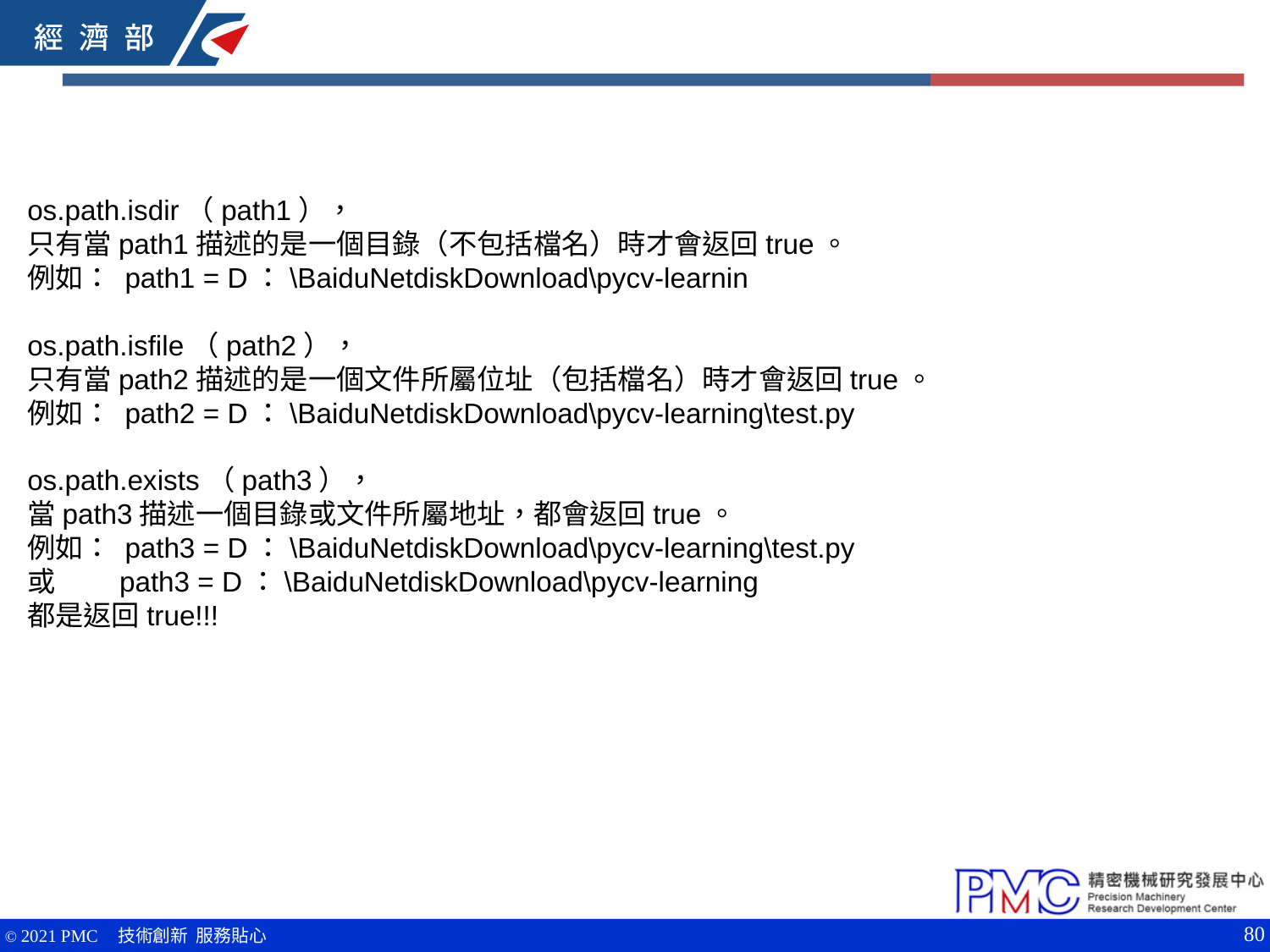

os.path.isdir（path1），
只有當path1描述的是一個目錄（不包括檔名）時才會返回true。
例如： path1 = D：\BaiduNetdiskDownload\pycv-learnin

os.path.isfile（path2），
只有當path2描述的是一個文件所屬位址（包括檔名）時才會返回true。
例如： path2 = D：\BaiduNetdiskDownload\pycv-learning\test.py

os.path.exists（path3），
當path3描述一個目錄或文件所屬地址，都會返回true。
例如： path3 = D：\BaiduNetdiskDownload\pycv-learning\test.py
或         path3 = D：\BaiduNetdiskDownload\pycv-learning
都是返回true!!!

80